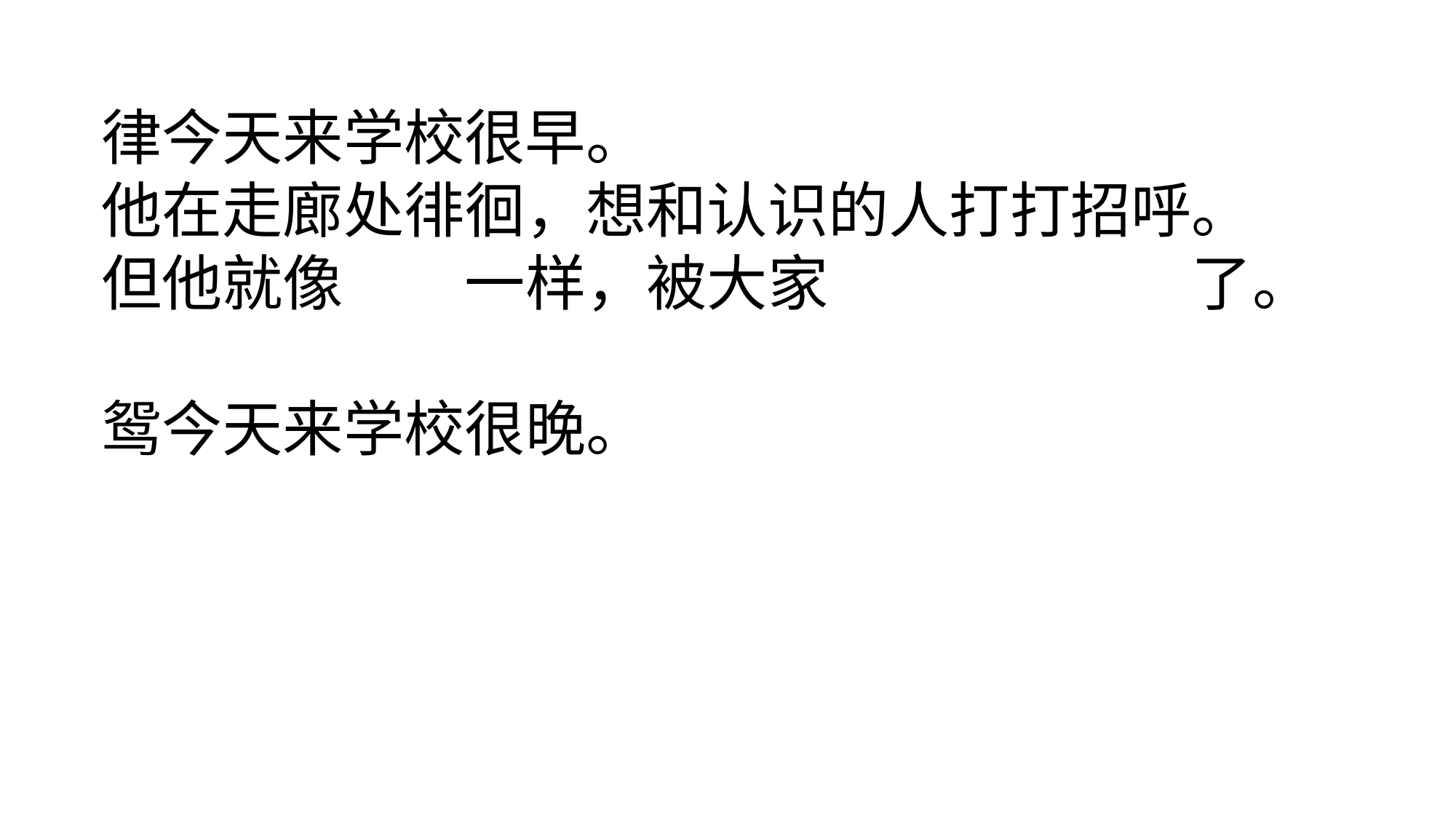

律今天来学校很早。
他在走廊处徘徊，想和认识的人打打招呼。
但他就像空气一样，被大家有意无意忽视了。

鸳今天来学校很晚。